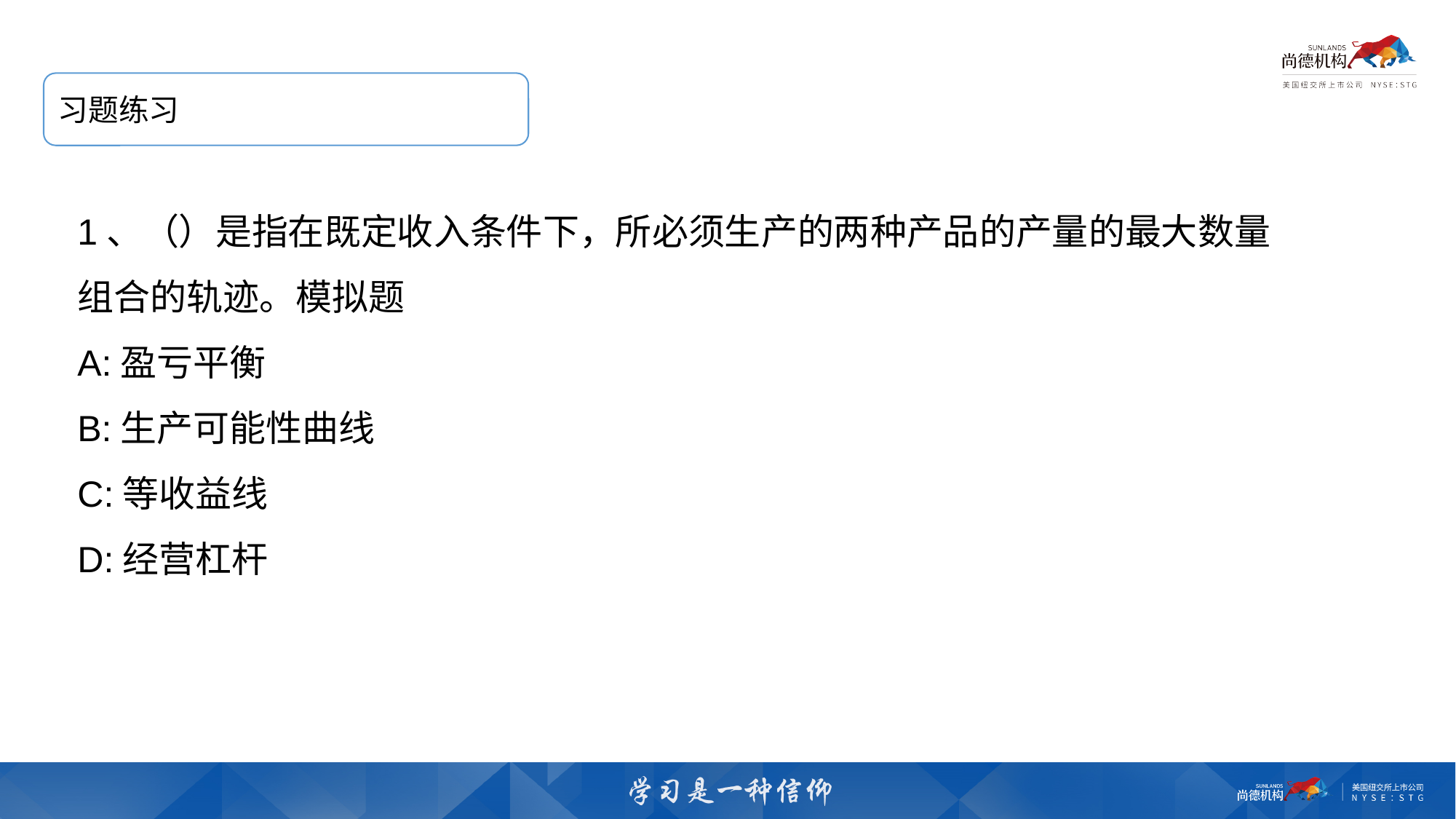

习题练习
1、（）是指在既定收入条件下，所必须生产的两种产品的产量的最大数量组合的轨迹。模拟题
A:盈亏平衡
B:生产可能性曲线
C:等收益线
D:经营杠杆